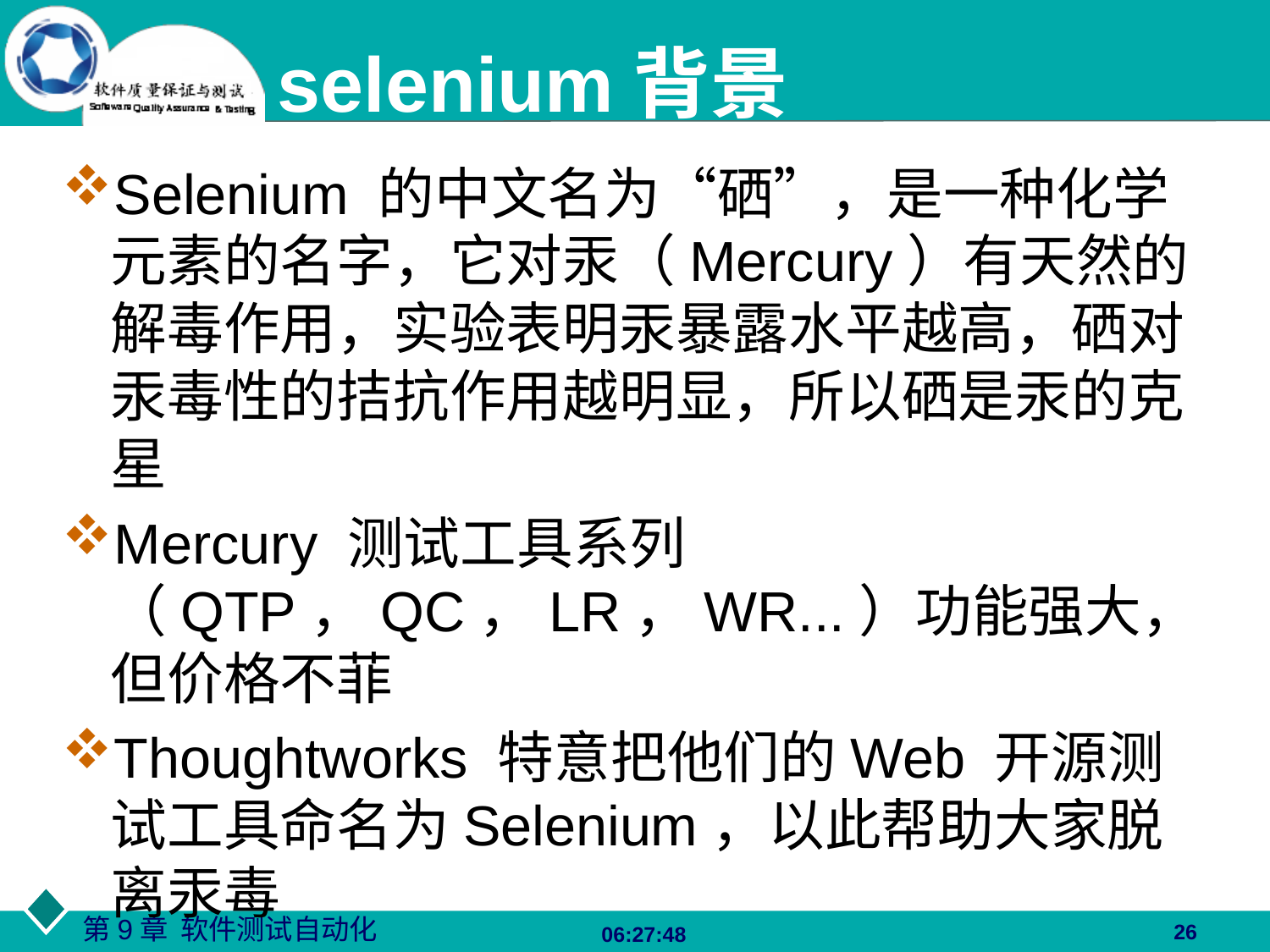

# selenium背景
Selenium 的中文名为“硒”，是一种化学元素的名字，它对汞（Mercury）有天然的解毒作用，实验表明汞暴露水平越高，硒对汞毒性的拮抗作用越明显，所以硒是汞的克星
Mercury 测试工具系列（QTP，QC，LR，WR...）功能强大，但价格不菲
Thoughtworks 特意把他们的Web 开源测试工具命名为Selenium，以此帮助大家脱离汞毒
26
06:27:48